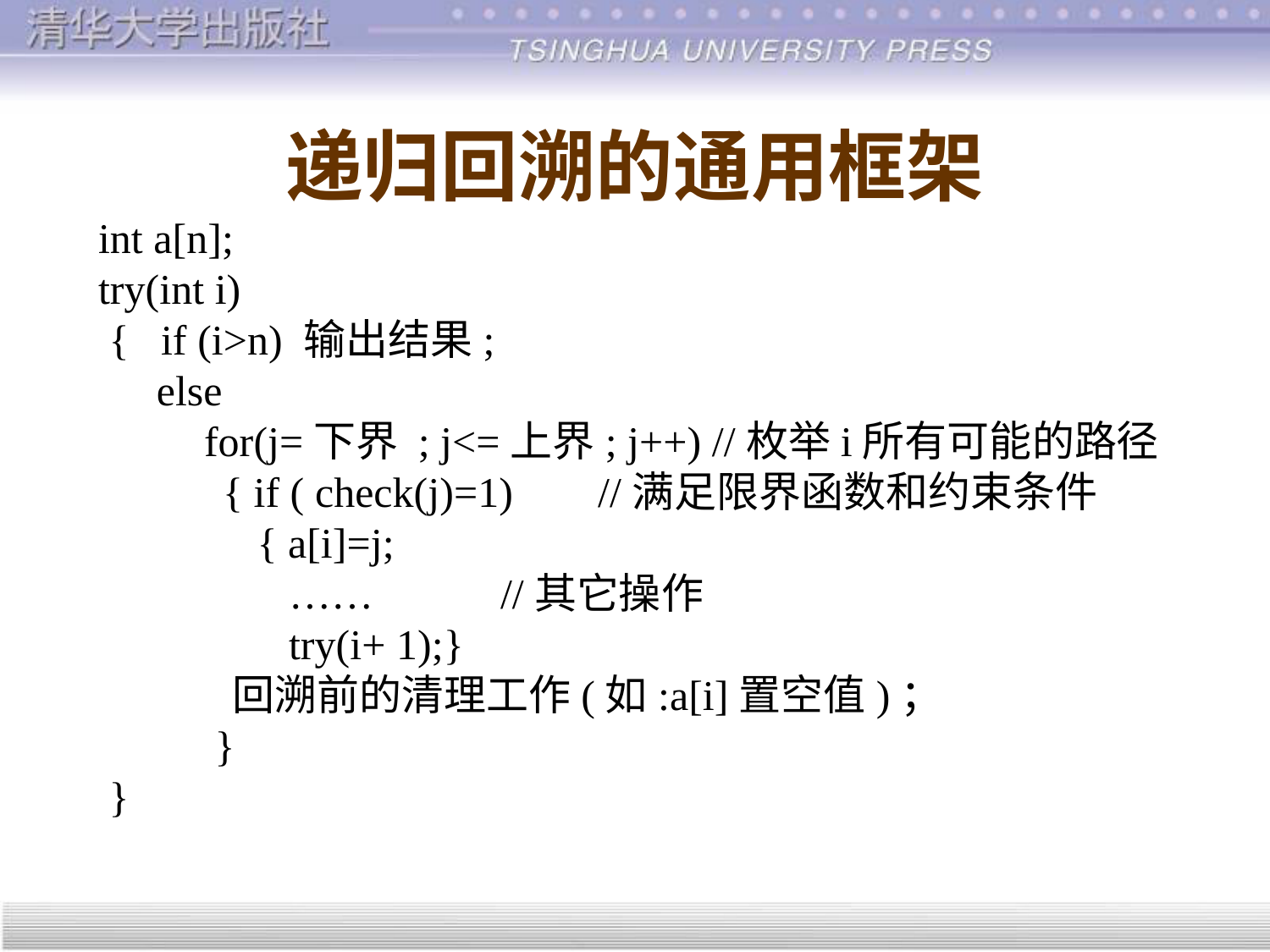

# 递归回溯的通用框架
int a[n];
try(int i)
 {   if (i>n) 输出结果;
 else
          for(j=下界 ; j<=上界; j++) //枚举i所有可能的路径
       { if ( check(j)=1)        //满足限界函数和约束条件
               { a[i]=j;
                  ……            //其它操作
                  try(i+ 1);}
             回溯前的清理工作(如:a[i]置空值)；
           }
 }